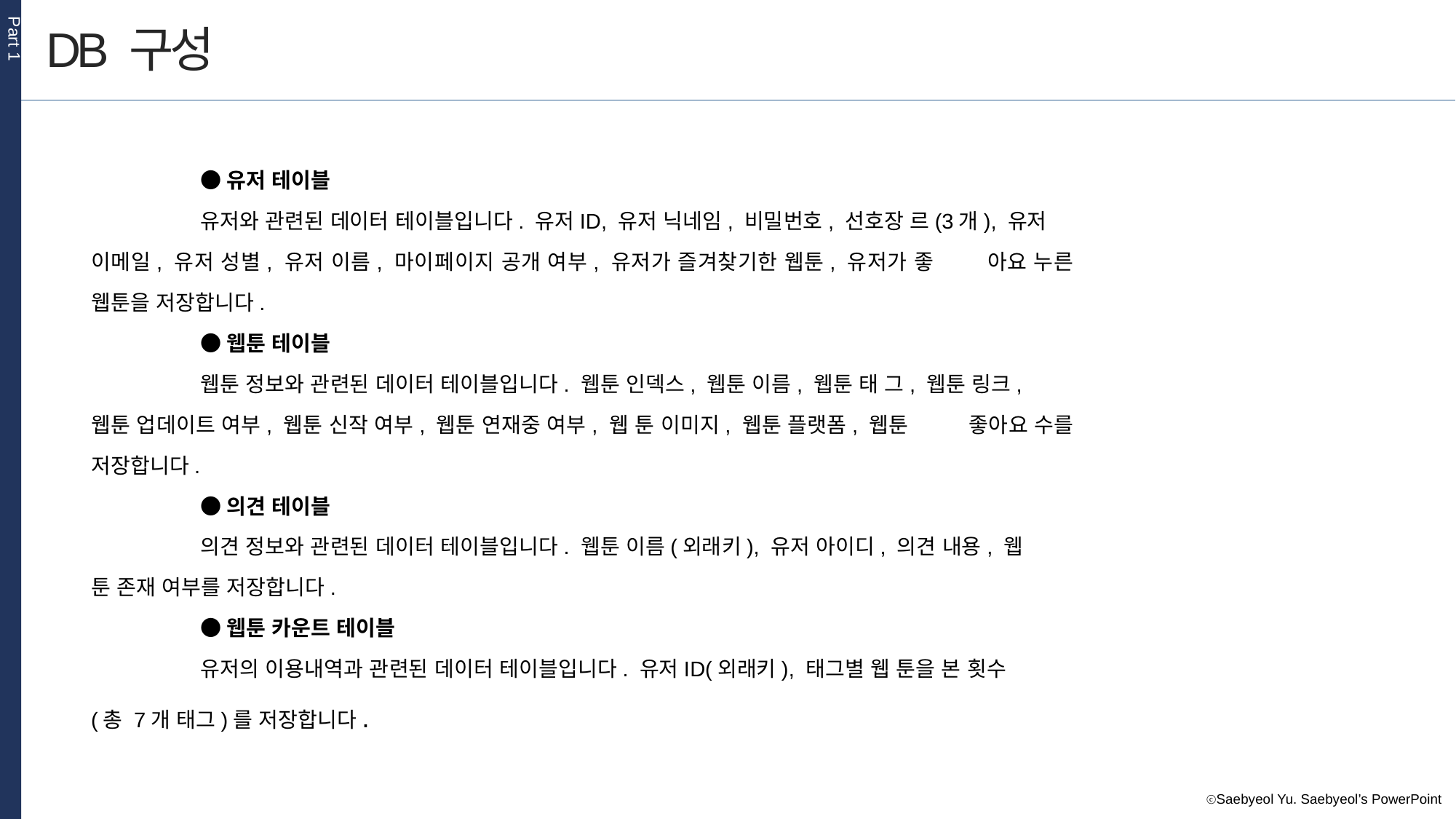

Part 1
DB 구성
	●유저 테이블
	유저와 관련된 데이터 테이블입니다. 유저ID, 유저 닉네임, 비밀번호, 선호장 르(3개), 유저 	이메일, 유저 성별, 유저 이름, 마이페이지 공개 여부, 유저가 즐겨찾기한 웹툰, 유저가 좋	아요 누른 웹툰을 저장합니다.
	●웹툰 테이블
	웹툰 정보와 관련된 데이터 테이블입니다. 웹툰 인덱스, 웹툰 이름, 웹툰 태 그, 웹툰 링크, 	웹툰 업데이트 여부, 웹툰 신작 여부, 웹툰 연재중 여부, 웹 툰 이미지, 웹툰 플랫폼, 웹툰 	좋아요 수를 저장합니다.
	●의견 테이블
	의견 정보와 관련된 데이터 테이블입니다. 웹툰 이름(외래키), 유저 아이디, 의견 내용, 웹	툰 존재 여부를 저장합니다.
	●웹툰 카운트 테이블
	유저의 이용내역과 관련된 데이터 테이블입니다. 유저ID(외래키), 태그별 웹 툰을 본 횟수	(총 7개 태그)를 저장합니다.